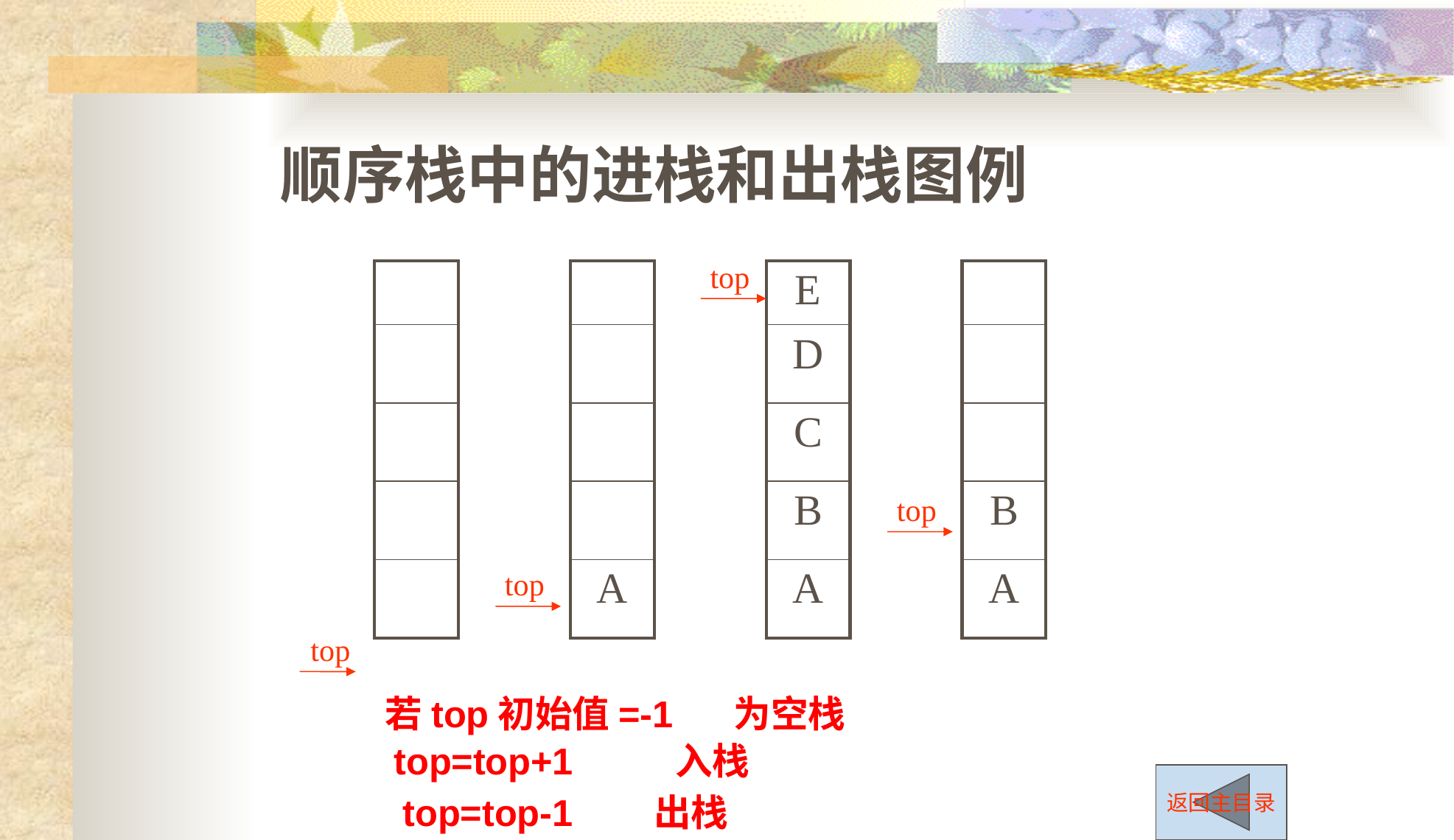

顺序栈中的进栈和出栈图例
 top
|  |
| --- |
|  |
|  |
|  |
|  |
|  |
| --- |
|  |
|  |
|  |
| A |
| E |
| --- |
| D |
| C |
| B |
| A |
|  |
| --- |
|  |
|  |
| B |
| A |

 top

 top

top

若top初始值=-1     为空栈
top=top+1         入栈
返回主目录
top=top-1       出栈